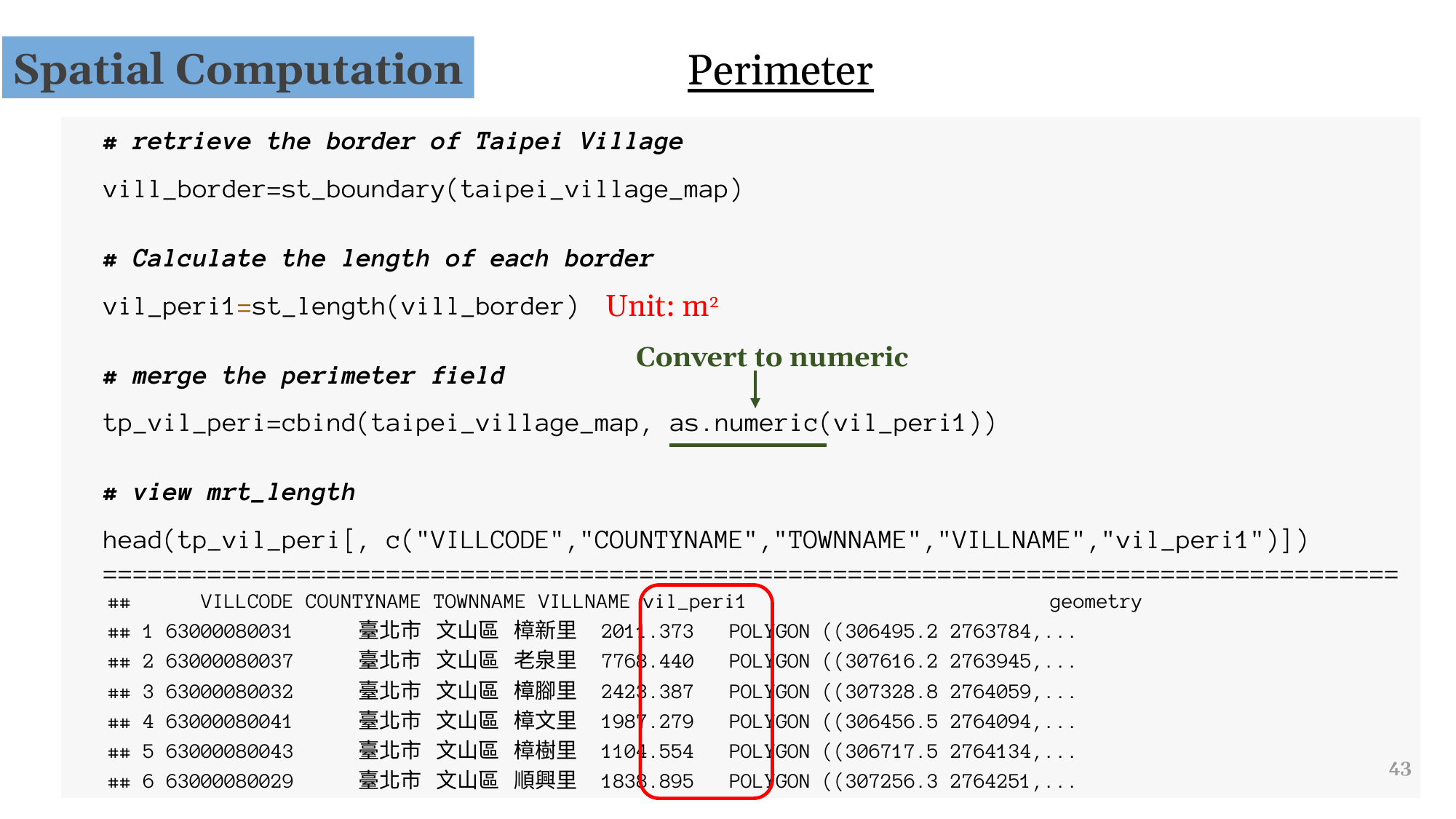

Spatial Computation
Perimeter
# retrieve the border of Taipei Village
vill_border=st_boundary(taipei_village_map)
# Calculate the length of each border
vil_peri1=st_length(vill_border)
# merge the perimeter field
tp_vil_peri=cbind(taipei_village_map, as.numeric(vil_peri1))
# view mrt_length
head(tp_vil_peri[, c("VILLCODE","COUNTYNAME","TOWNNAME","VILLNAME","vil_peri1")])
=======================================================================================
##      VILLCODE COUNTYNAME TOWNNAME VILLNAME vil_peri1                          geometry
## 1 63000080031     臺北市   文山區   樟新里    2011.373   POLYGON ((306495.2 2763784,...
## 2 63000080037     臺北市   文山區   老泉里    7768.440   POLYGON ((307616.2 2763945,...
## 3 63000080032     臺北市   文山區   樟腳里    2423.387   POLYGON ((307328.8 2764059,...
## 4 63000080041     臺北市   文山區   樟文里    1987.279   POLYGON ((306456.5 2764094,...
## 5 63000080043     臺北市   文山區   樟樹里    1104.554   POLYGON ((306717.5 2764134,...
## 6 63000080029     臺北市   文山區   順興里    1838.895   POLYGON ((307256.3 2764251,...
Unit: m2
Convert to numeric

43